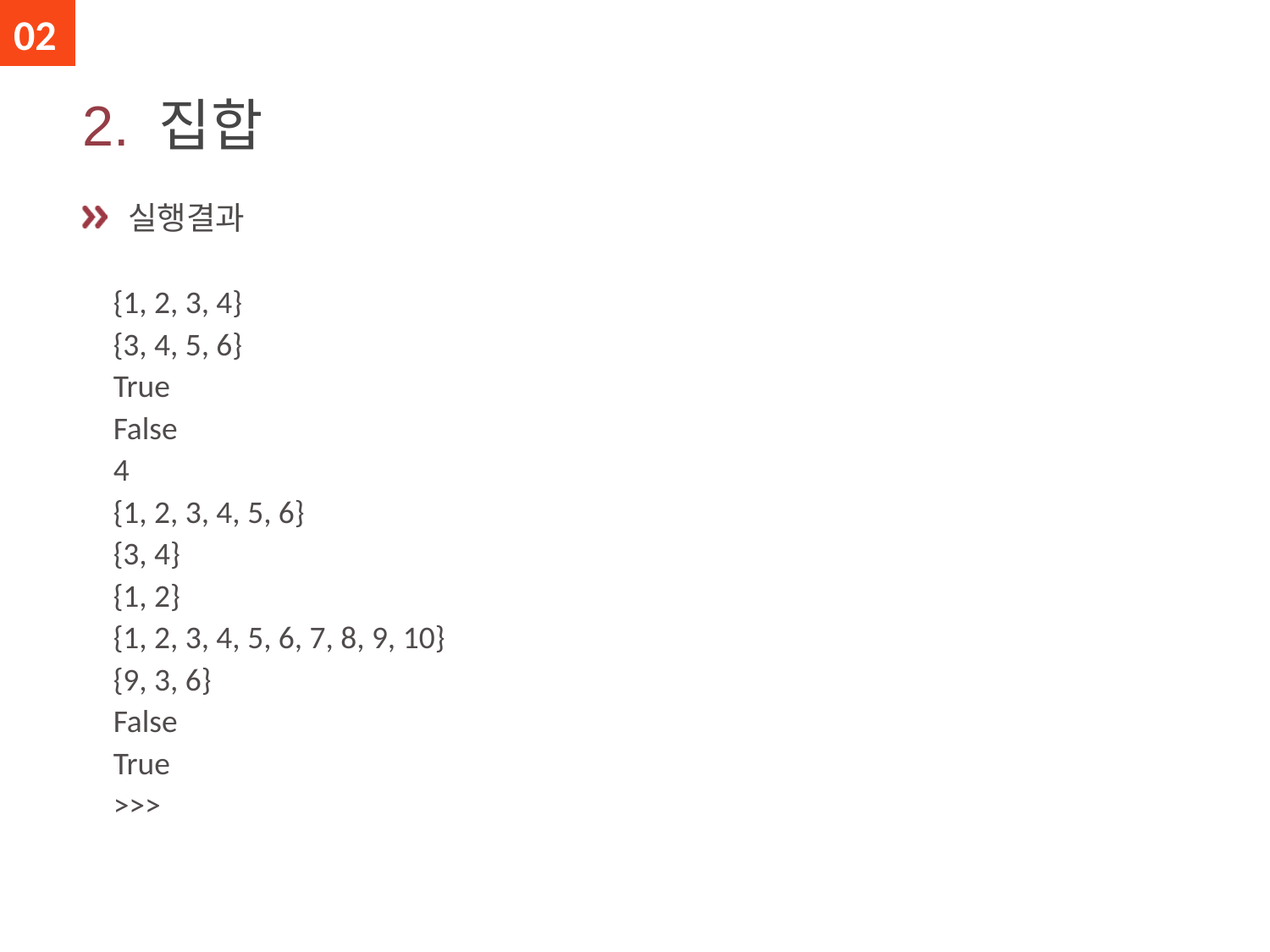

02
# 2. 집합
 실행결과
{1, 2, 3, 4}
{3, 4, 5, 6}
True
False
4
{1, 2, 3, 4, 5, 6}
{3, 4}
{1, 2}
{1, 2, 3, 4, 5, 6, 7, 8, 9, 10}
{9, 3, 6}
False
True
>>>